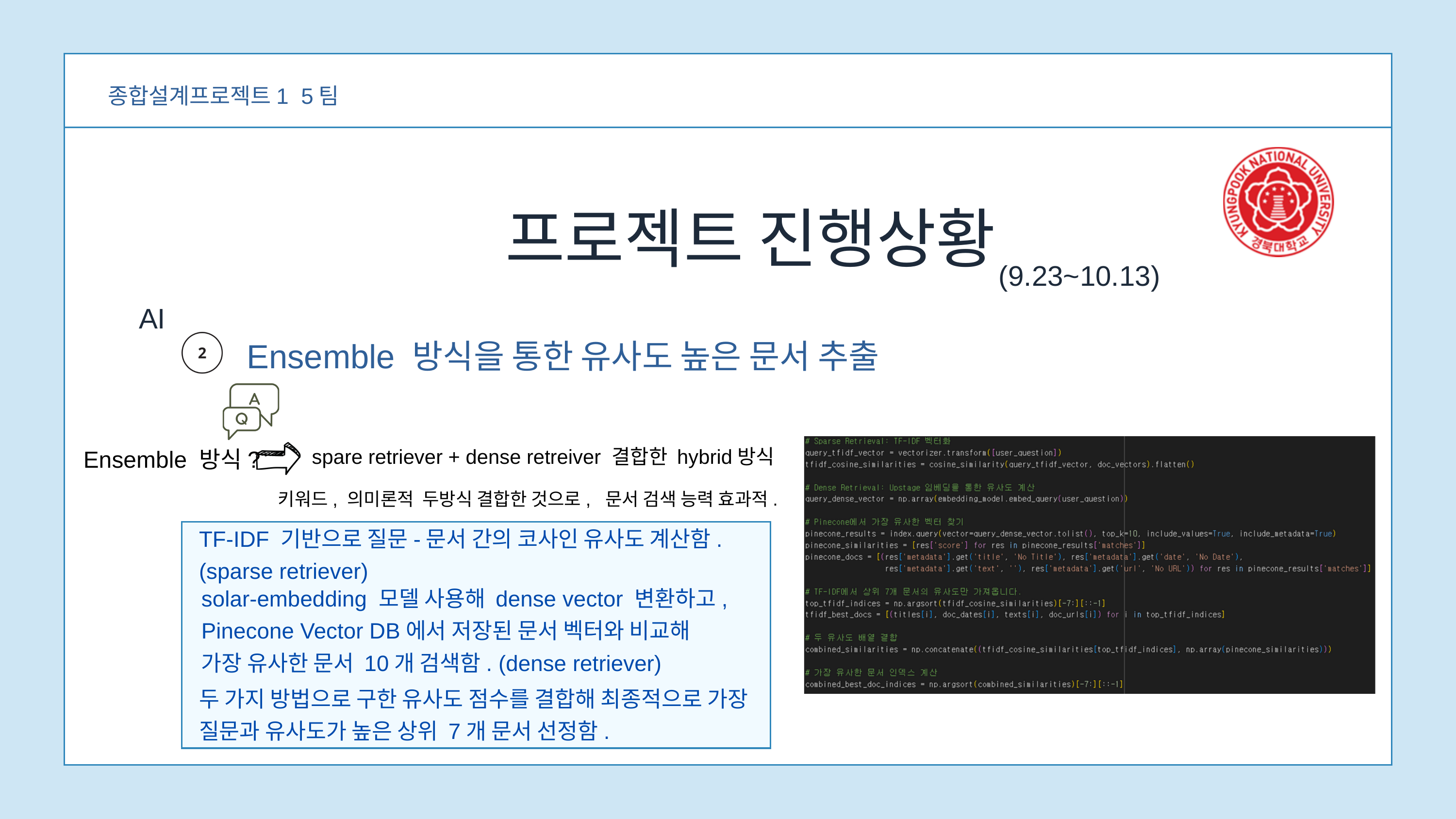

종합설계프로젝트1  5팀

프로젝트 진행상황
(9.23~10.13)
AI
Ensemble 방식을 통한 유사도 높은 문서 추출

spare retriever + dense retreiver 결합한 hybrid방식
Ensemble 방식?

키워드, 의미론적  두방식 결합한 것으로,  문서 검색 능력 효과적.
TF-IDF 기반으로 질문-문서 간의 코사인 유사도 계산함. (sparse retriever)

solar-embedding 모델 사용해 dense vector 변환하고,  Pinecone Vector DB에서 저장된 문서 벡터와 비교해
가장 유사한 문서 10개 검색함. (dense retriever)
두 가지 방법으로 구한 유사도 점수를 결합해 최종적으로 가장 질문과 유사도가 높은 상위 7개 문서 선정함.